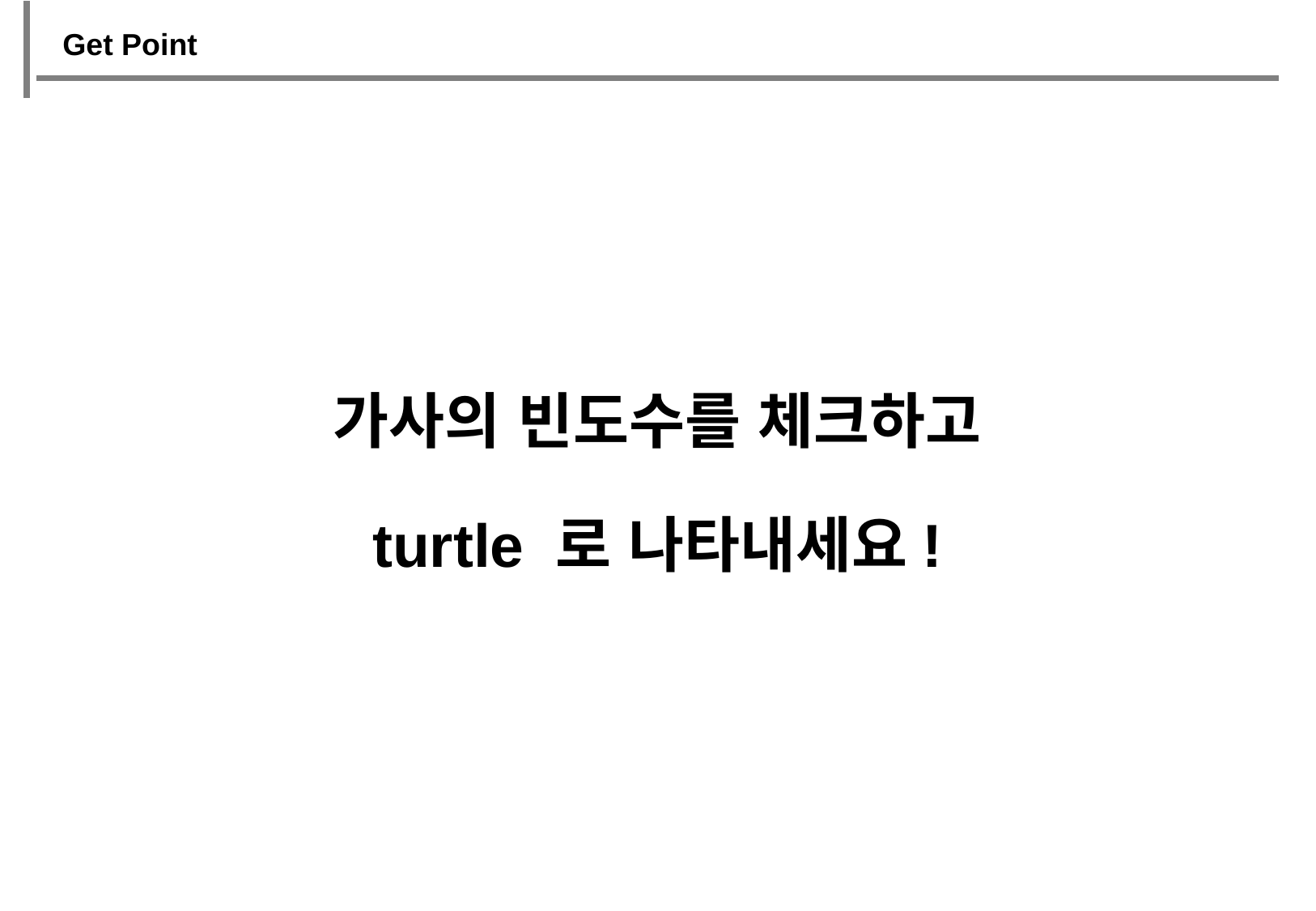

Get Point

가사의 빈도수를 체크하고
turtle 로 나타내세요!